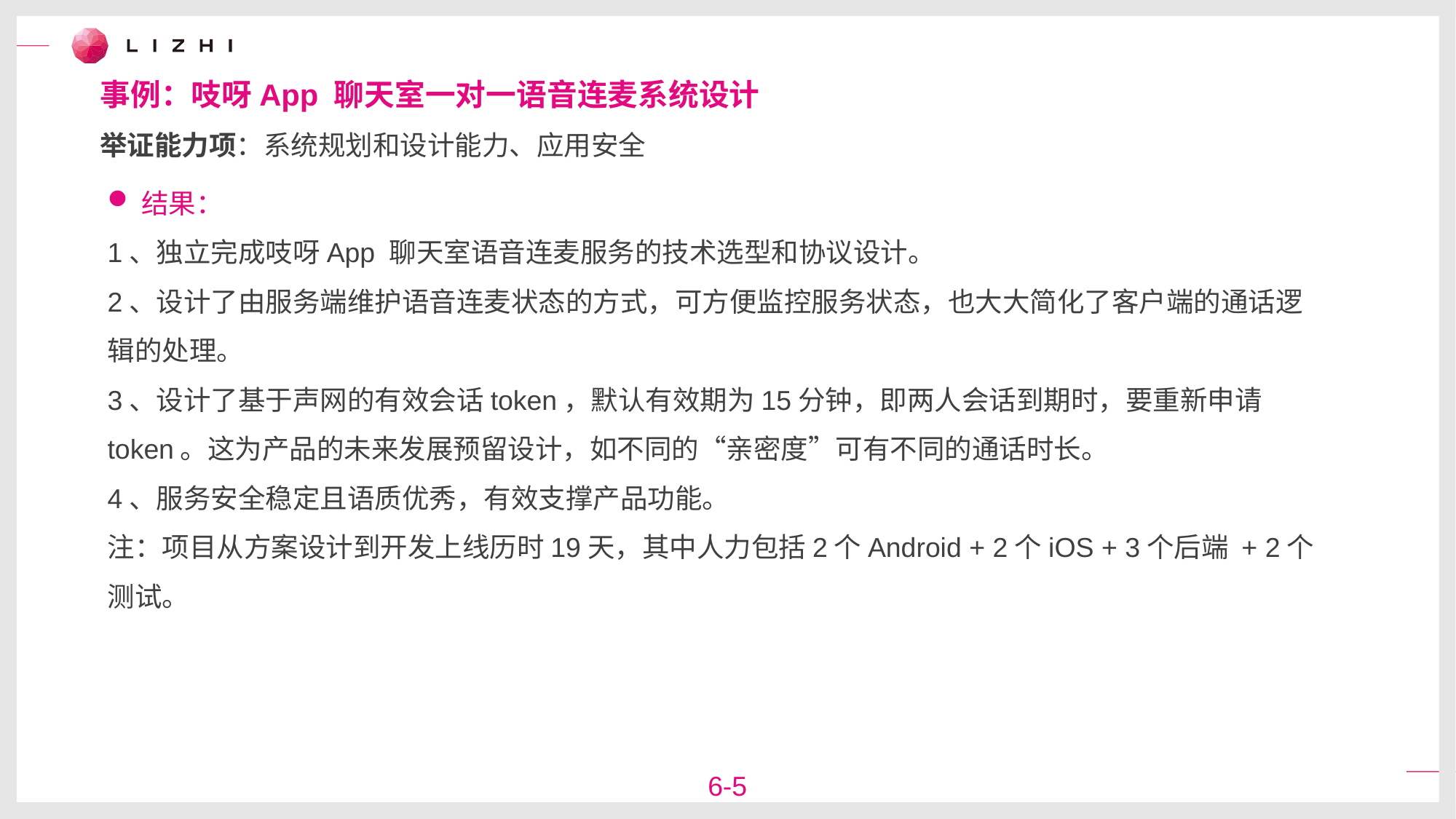

事例：吱呀App 聊天室一对一语音连麦系统设计
举证能力项：系统规划和设计能力、应用安全
结果：
1、独立完成吱呀App 聊天室语音连麦服务的技术选型和协议设计。
2、设计了由服务端维护语音连麦状态的方式，可方便监控服务状态，也大大简化了客户端的通话逻辑的处理。
3、设计了基于声网的有效会话token，默认有效期为15分钟，即两人会话到期时，要重新申请token。这为产品的未来发展预留设计，如不同的“亲密度”可有不同的通话时长。
4、服务安全稳定且语质优秀，有效支撑产品功能。
注：项目从方案设计到开发上线历时19天，其中人力包括2个Android + 2个iOS + 3个后端 + 2个测试。
6-5